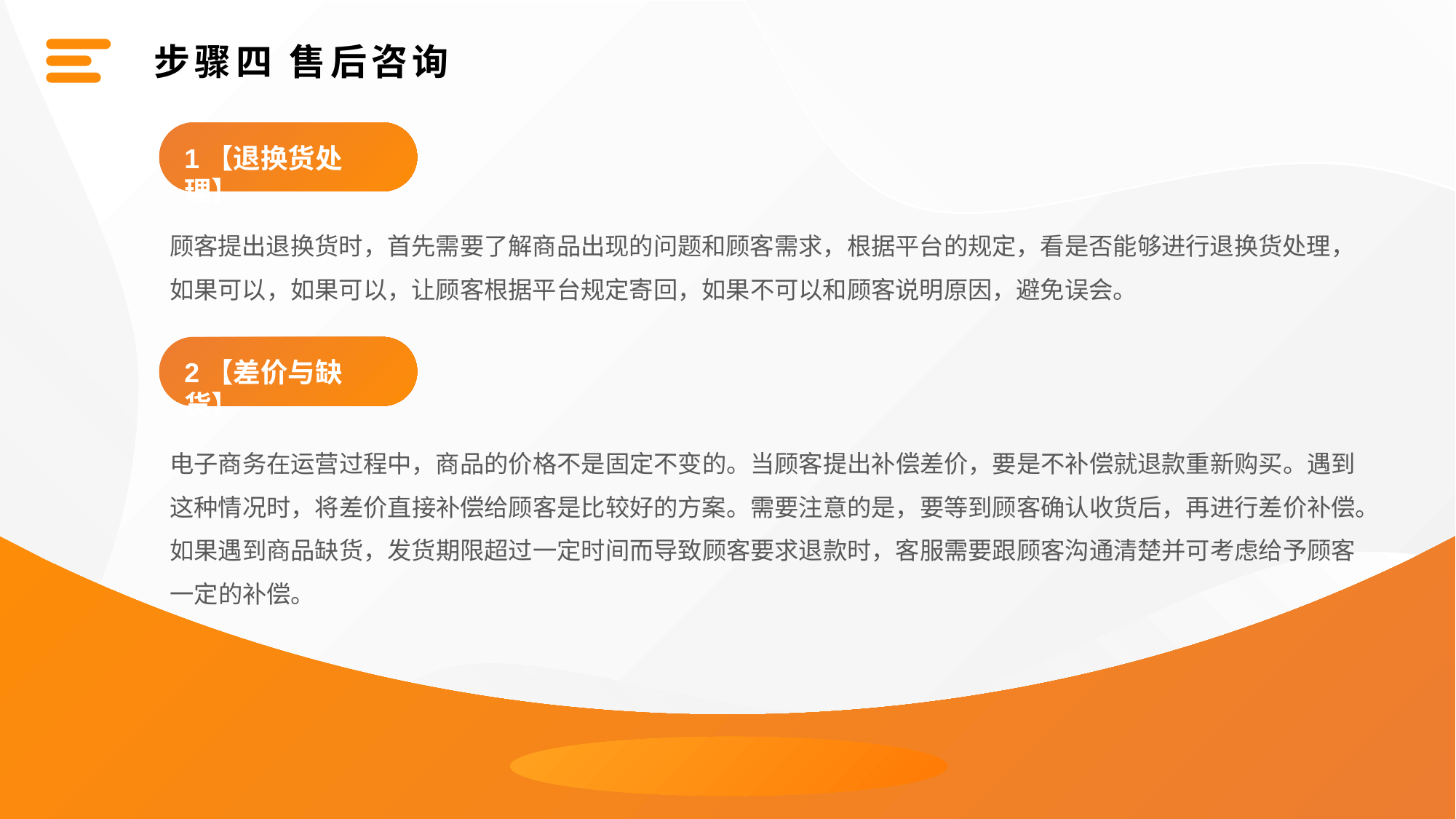

步骤四 售后咨询

1【退换货处理】
顾客提出退换货时，首先需要了解商品出现的问题和顾客需求，根据平台的规定，看是否能够进行退换货处理，如果可以，如果可以，让顾客根据平台规定寄回，如果不可以和顾客说明原因，避免误会。

2【差价与缺货】
电子商务在运营过程中，商品的价格不是固定不变的。当顾客提出补偿差价，要是不补偿就退款重新购买。遇到这种情况时，将差价直接补偿给顾客是比较好的方案。需要注意的是，要等到顾客确认收货后，再进行差价补偿。
如果遇到商品缺货，发货期限超过一定时间而导致顾客要求退款时，客服需要跟顾客沟通清楚并可考虑给予顾客一定的补偿。